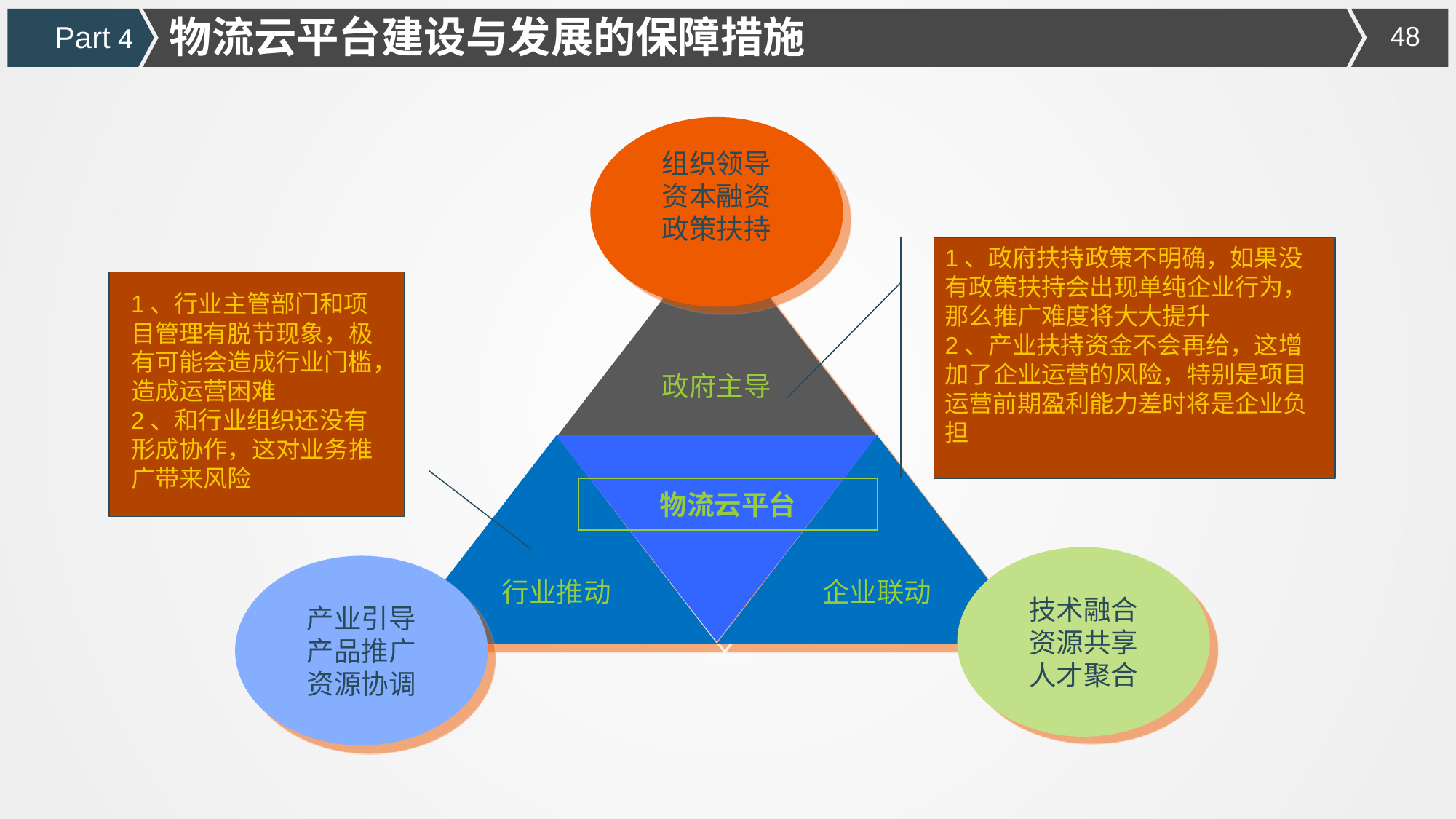

物流云平台建设与发展的保障措施
Part 4
组织领导
资本融资
政策扶持

政府主导
行业推动

企业联动
技术融合
资源共享
人才聚合
产业引导
产品推广
资源协调
1、政府扶持政策不明确，如果没有政策扶持会出现单纯企业行为，那么推广难度将大大提升
2、产业扶持资金不会再给，这增加了企业运营的风险，特别是项目运营前期盈利能力差时将是企业负担

1、行业主管部门和项目管理有脱节现象，极有可能会造成行业门槛，造成运营困难
2、和行业组织还没有形成协作，这对业务推广带来风险
物流云平台
48